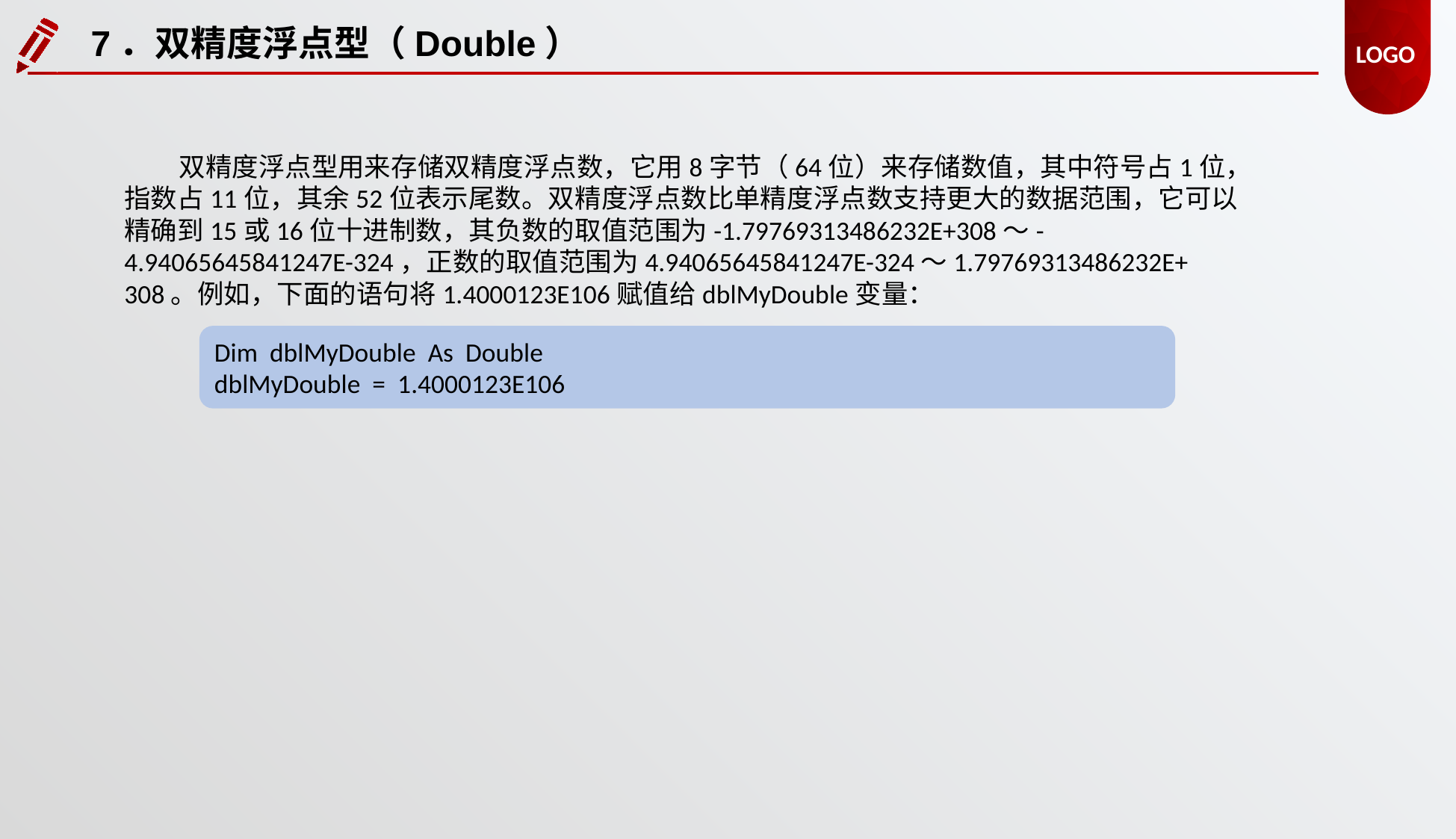

7．双精度浮点型（Double）
双精度浮点型用来存储双精度浮点数，它用8字节（64位）来存储数值，其中符号占1位，指数占11位，其余52位表示尾数。双精度浮点数比单精度浮点数支持更大的数据范围，它可以精确到15或16位十进制数，其负数的取值范围为-1.79769313486232E+308～-4.94065645841247E-324，正数的取值范围为4.94065645841247E-324～1.79769313486232E+ 308。例如，下面的语句将1.4000123E106赋值给dblMyDouble变量：
Dim  dblMyDouble  As  Double
dblMyDouble  =  1.4000123E106